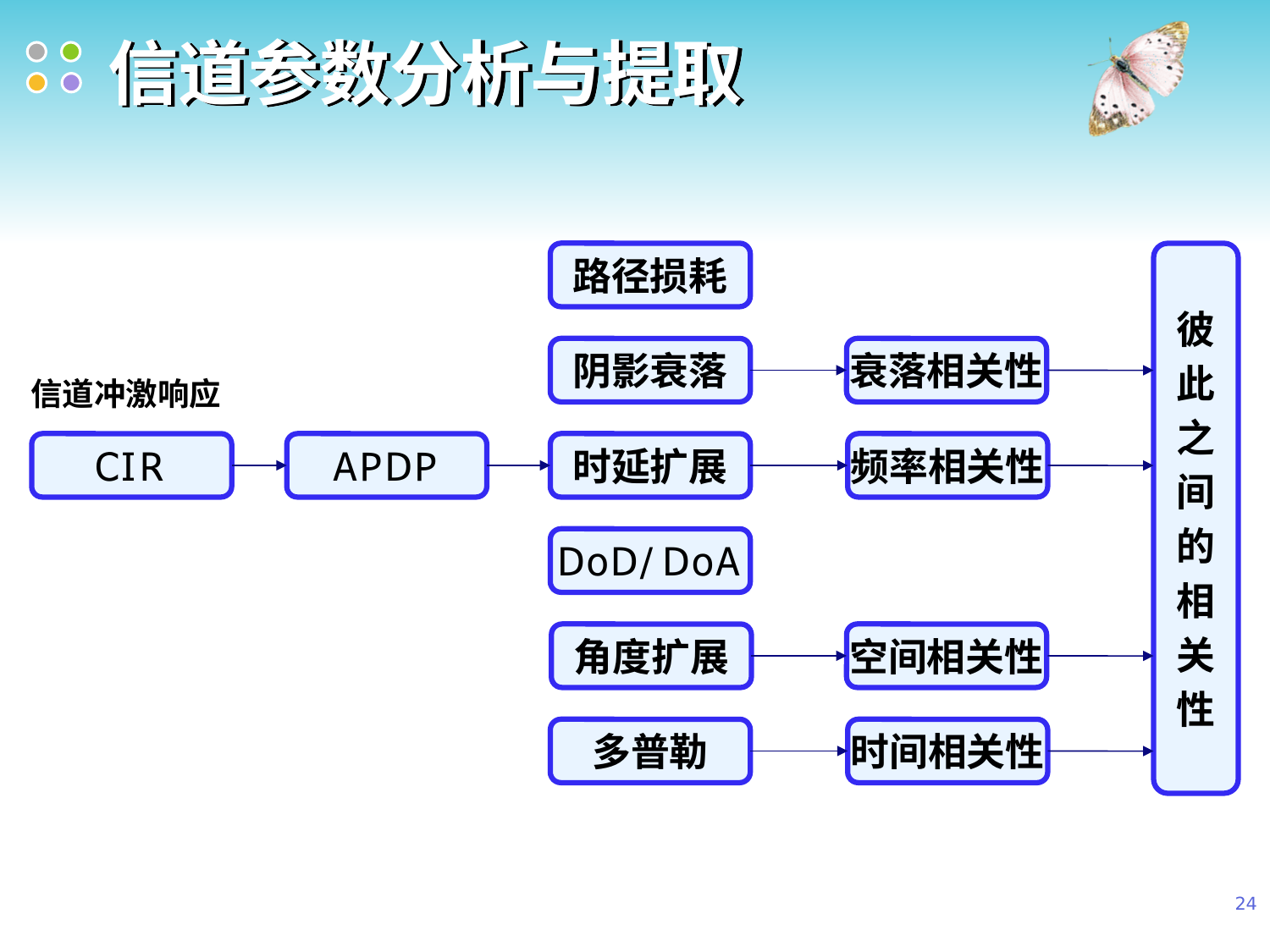

# 信道参数分析与提取

路径损耗
彼
此
之
间
的
相
关
性
阴影衰落
衰落相关性
信道冲激响应

CIR
APDP
时延扩展
频率相关性

DoD/DoA
角度扩展
空间相关性

多普勒
时间相关性

24